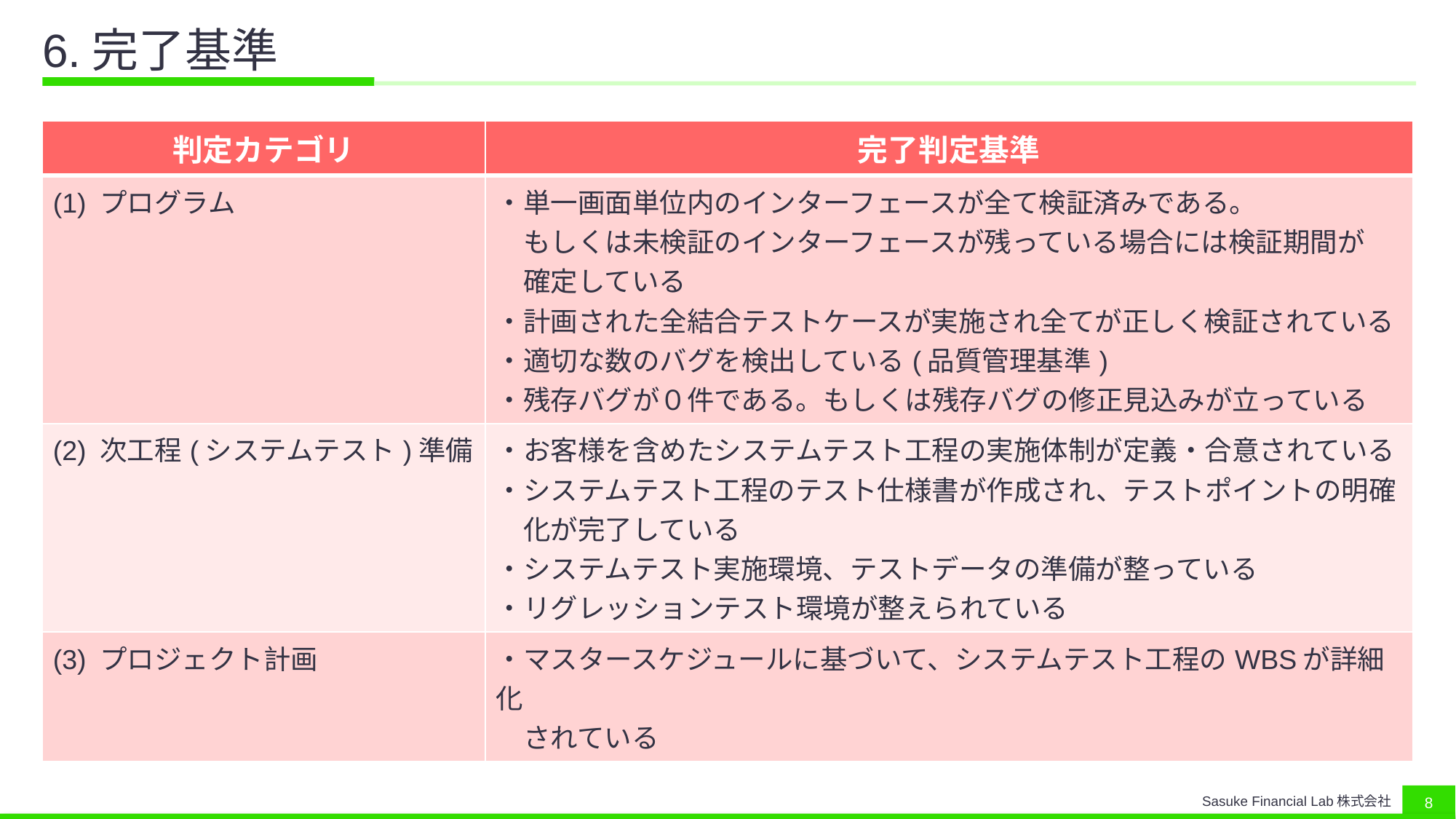

# 6.完了基準
| 判定カテゴリ | 完了判定基準 |
| --- | --- |
| (1) プログラム | ・単一画面単位内のインターフェースが全て検証済みである。 　もしくは未検証のインターフェースが残っている場合には検証期間が 　確定している ・計画された全結合テストケースが実施され全てが正しく検証されている ・適切な数のバグを検出している(​品質管理基準) ・残存バグが０件である。もしくは残存バグの修正見込みが立っている |
| (2) 次工程(システムテスト)準備 | ・お客様を含めたシステムテスト工程の実施体制が定義・合意されている ・システムテスト工程のテスト仕様書が作成され、テストポイントの明確 　化が完了している ・システムテスト実施環境、テストデータの準備が整っている ・リグレッションテスト環境が整えられている |
| (3) プロジェクト計画 | ・マスタースケジュールに基づいて、システムテスト工程のWBSが詳細化 　されている |
8
Sasuke Financial Lab株式会社